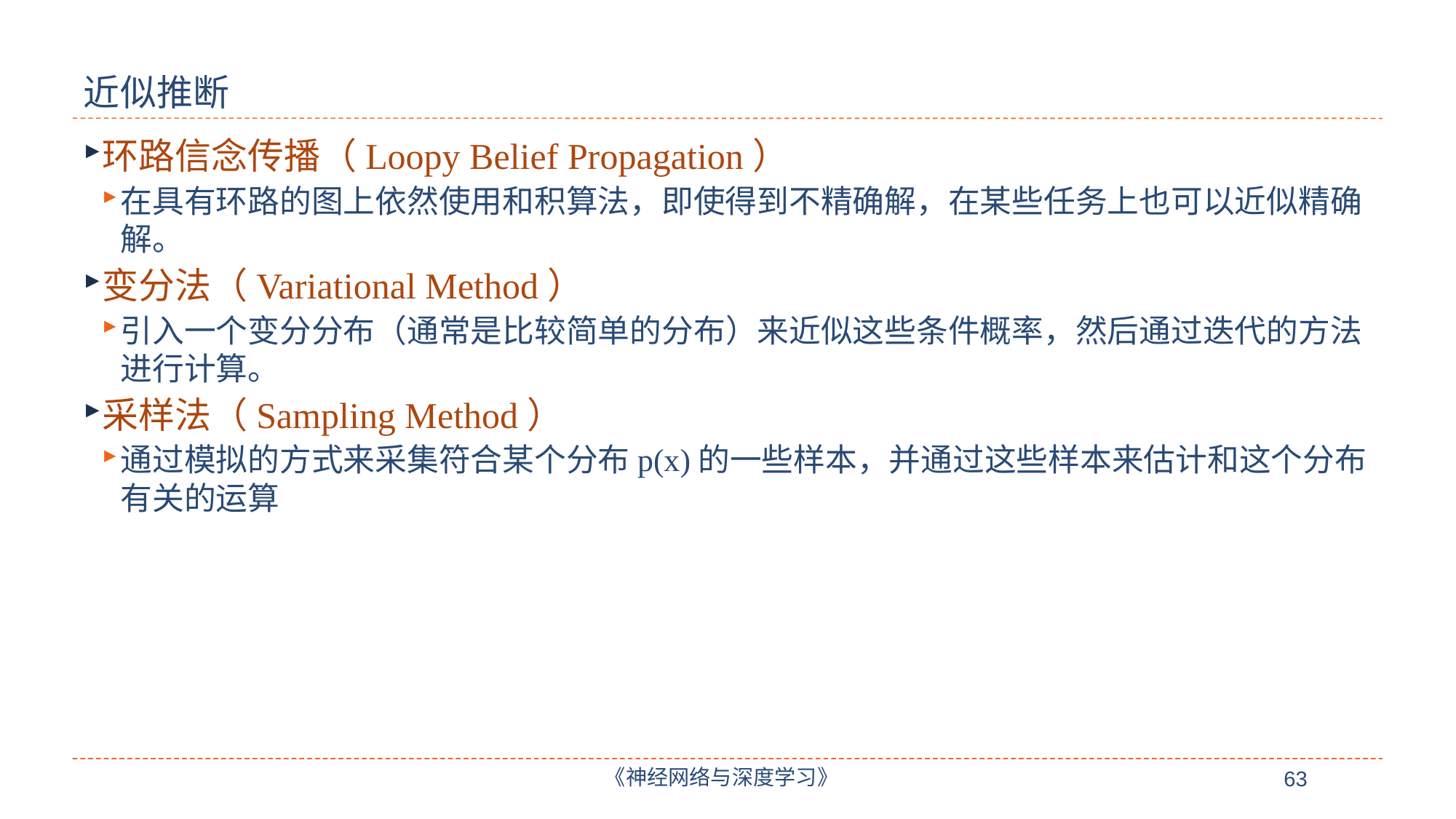

# 近似推断
环路信念传播（Loopy Belief Propagation）
在具有环路的图上依然使用和积算法，即使得到不精确解，在某些任务上也可以近似精确解。
变分法（Variational Method）
引入一个变分分布（通常是比较简单的分布）来近似这些条件概率，然后通过迭代的方法进行计算。
采样法（Sampling Method）
通过模拟的方式来采集符合某个分布p(x)的一些样本，并通过这些样本来估计和这个分布有关的运算